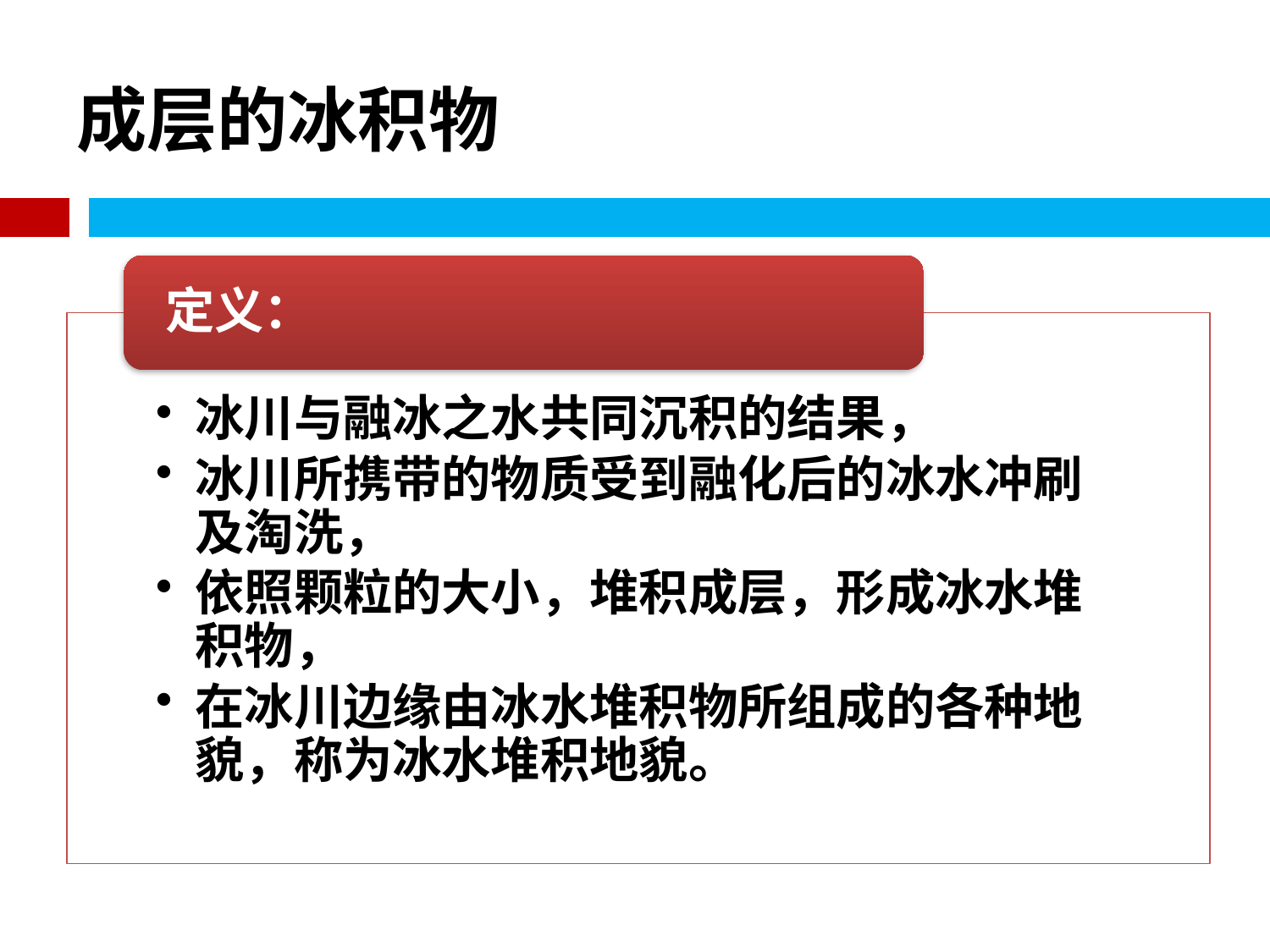

# 成层的冰积物
冰川与融冰之水共同沉积的结果，
冰川所携带的物质受到融化后的冰水冲刷及淘洗，
依照颗粒的大小，堆积成层，形成冰水堆积物，
在冰川边缘由冰水堆积物所组成的各种地貌，称为冰水堆积地貌。
定义：